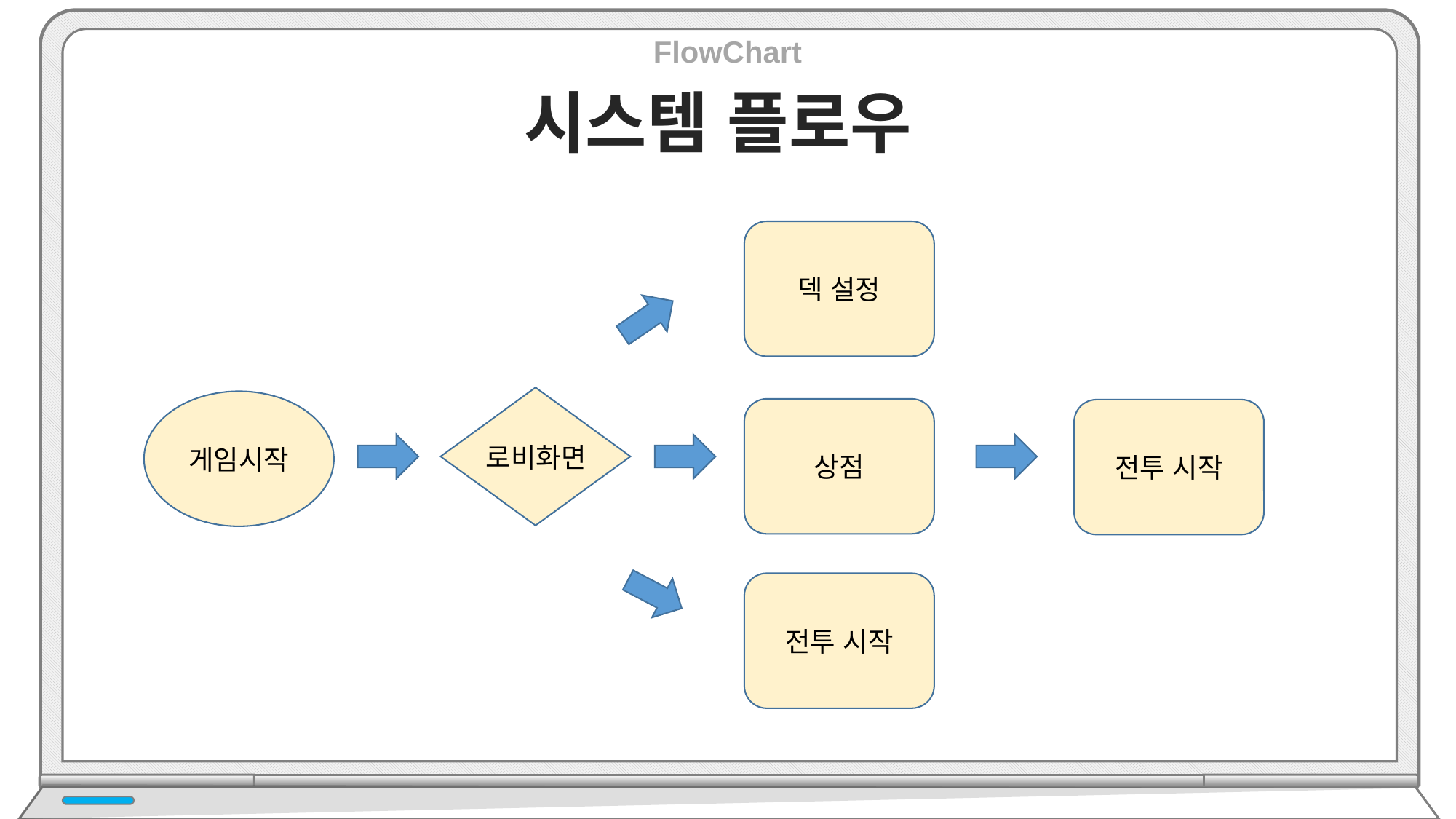

FlowChart
시스템 플로우

덱 설정

로비화면

게임시작
상점
전투 시작

전투 시작